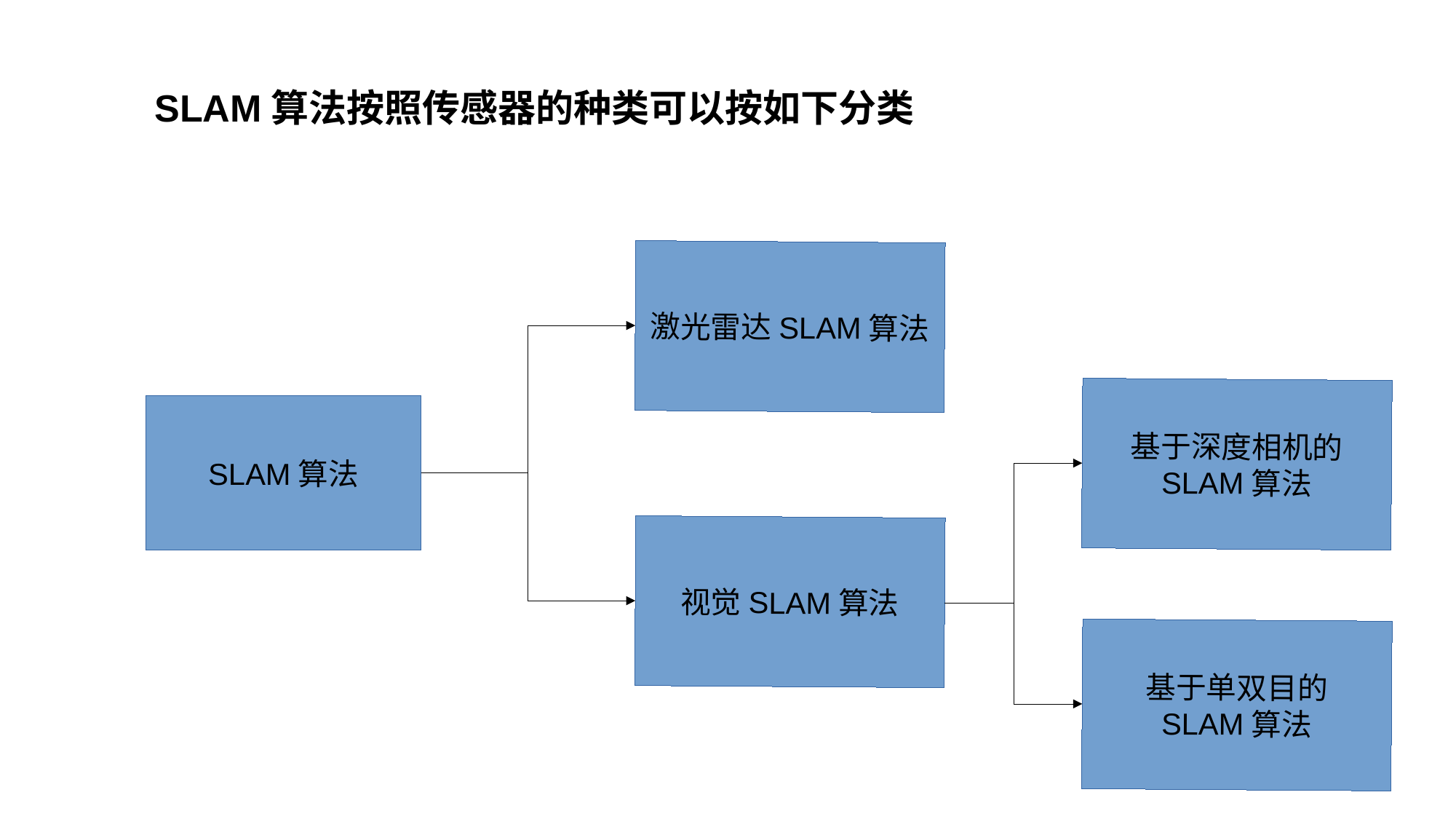

SLAM算法按照传感器的种类可以按如下分类

激光雷达SLAM算法
基于深度相机的
SLAM算法
SLAM算法
视觉SLAM算法
基于单双目的
SLAM算法